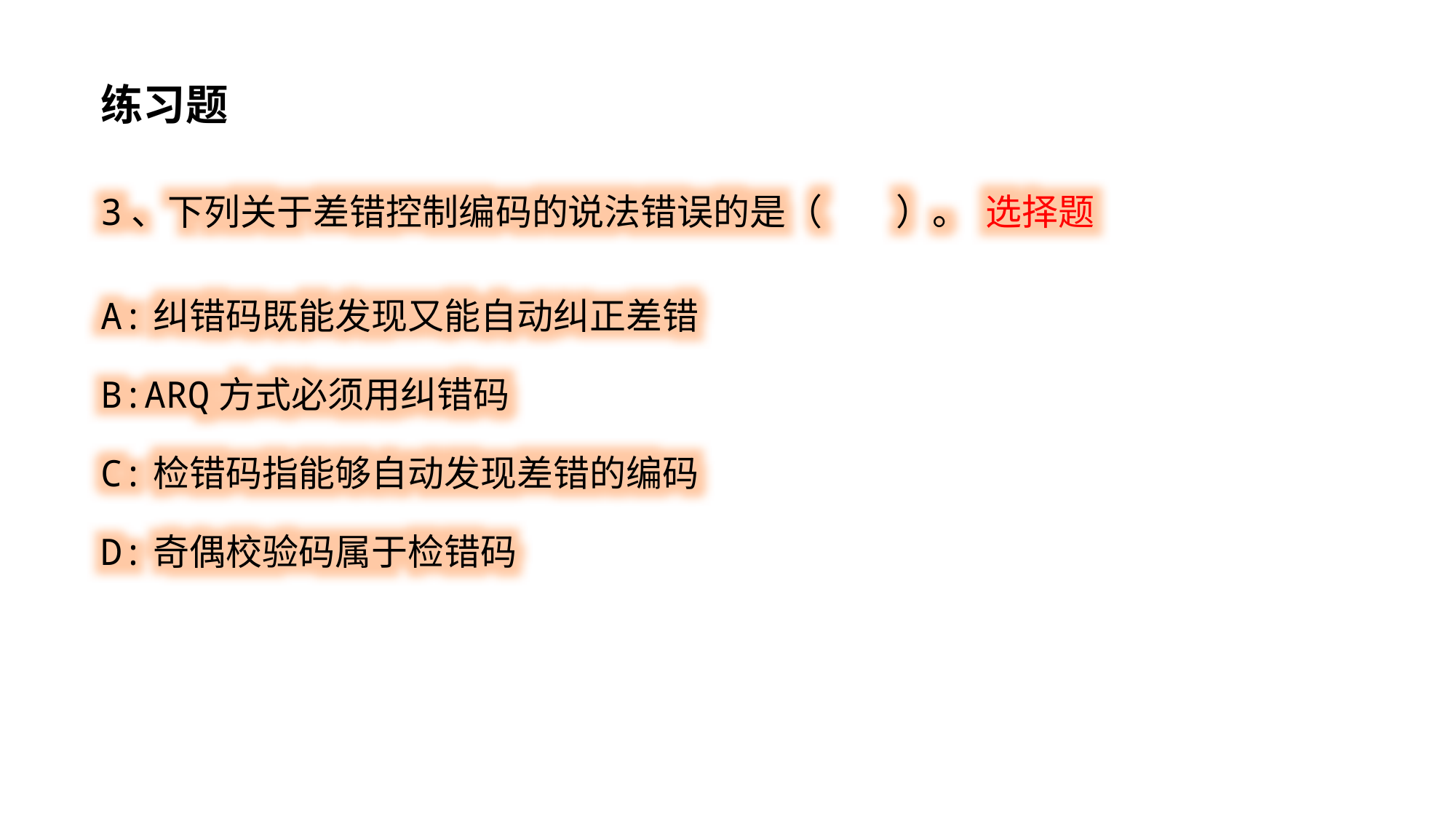

练习题
3、下列关于差错控制编码的说法错误的是（         ）。  选择题

A:纠错码既能发现又能自动纠正差错

B:ARQ方式必须用纠错码

C:检错码指能够自动发现差错的编码

D:奇偶校验码属于检错码